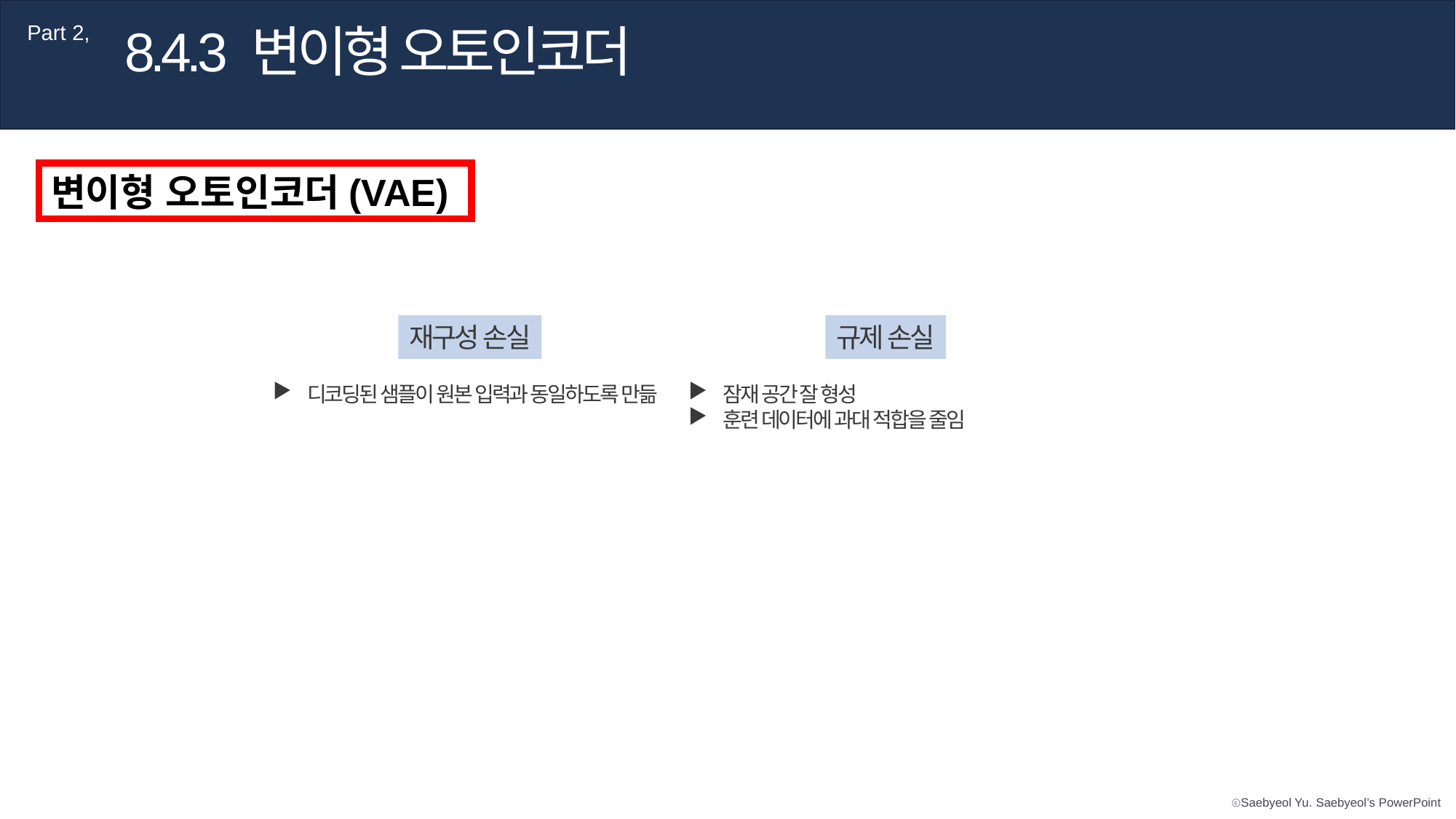

8.4.3 변이형 오토인코더
Part 2,
변이형 오토인코더(VAE)
재구성 손실
디코딩된 샘플이 원본 입력과 동일하도록 만듦
규제 손실
잠재 공간 잘 형성
훈련 데이터에 과대 적합을 줄임